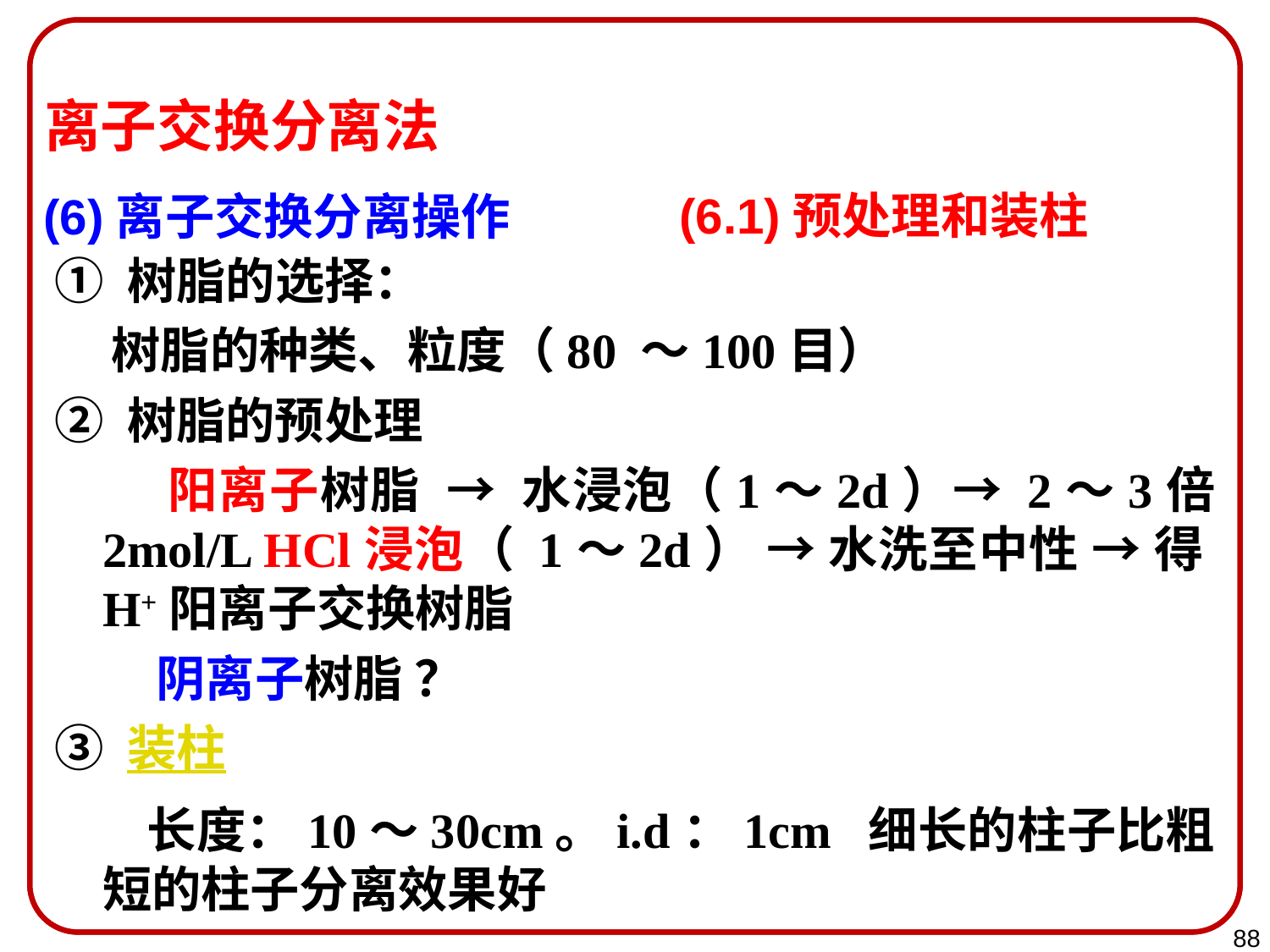

离子交换分离法
(6)离子交换分离操作
(6.1)预处理和装柱
① 树脂的选择：
    树脂的种类、粒度（80 ～100目）
② 树脂的预处理
        阳离子树脂  →  水浸泡（1～2d）→ 2～3倍 2mol/L HCl浸泡（ 1～2d） → 水洗至中性 → 得H+阳离子交换树脂
        阴离子树脂 ？
③ 装柱
       长度：10～30cm。i.d：1cm  细长的柱子比粗短的柱子分离效果好
88